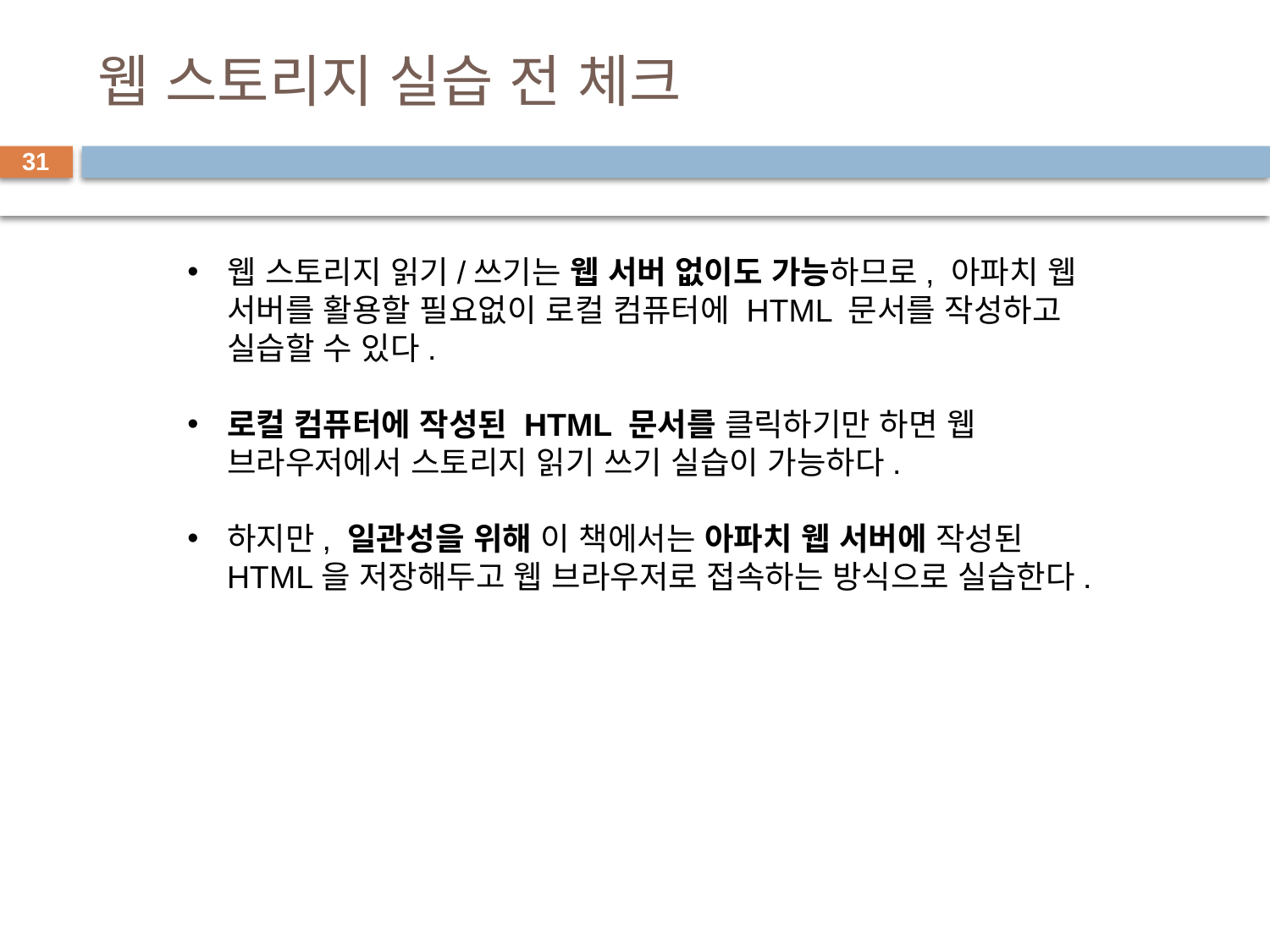

# 웹 스토리지 실습 전 체크
31
웹 스토리지 읽기/쓰기는 웹 서버 없이도 가능하므로, 아파치 웹 서버를 활용할 필요없이 로컬 컴퓨터에 HTML 문서를 작성하고 실습할 수 있다.

로컬 컴퓨터에 작성된 HTML 문서를 클릭하기만 하면 웹 브라우저에서 스토리지 읽기 쓰기 실습이 가능하다.

하지만, 일관성을 위해 이 책에서는 아파치 웹 서버에 작성된 HTML을 저장해두고 웹 브라우저로 접속하는 방식으로 실습한다.